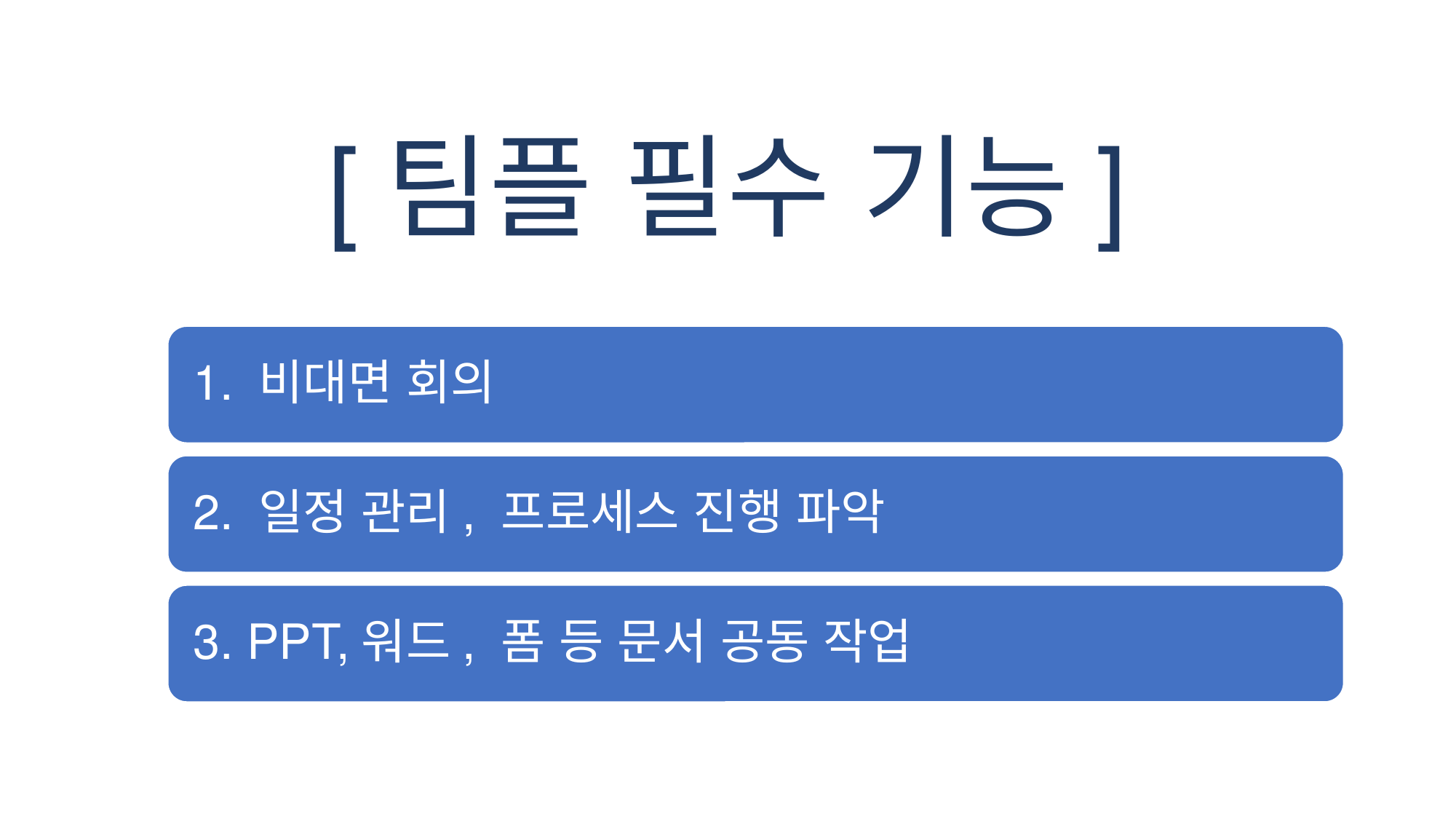

[팀플 필수 기능]
1. 비대면 회의
2. 일정 관리, 프로세스 진행 파악
3. PPT,워드, 폼 등 문서 공동 작업